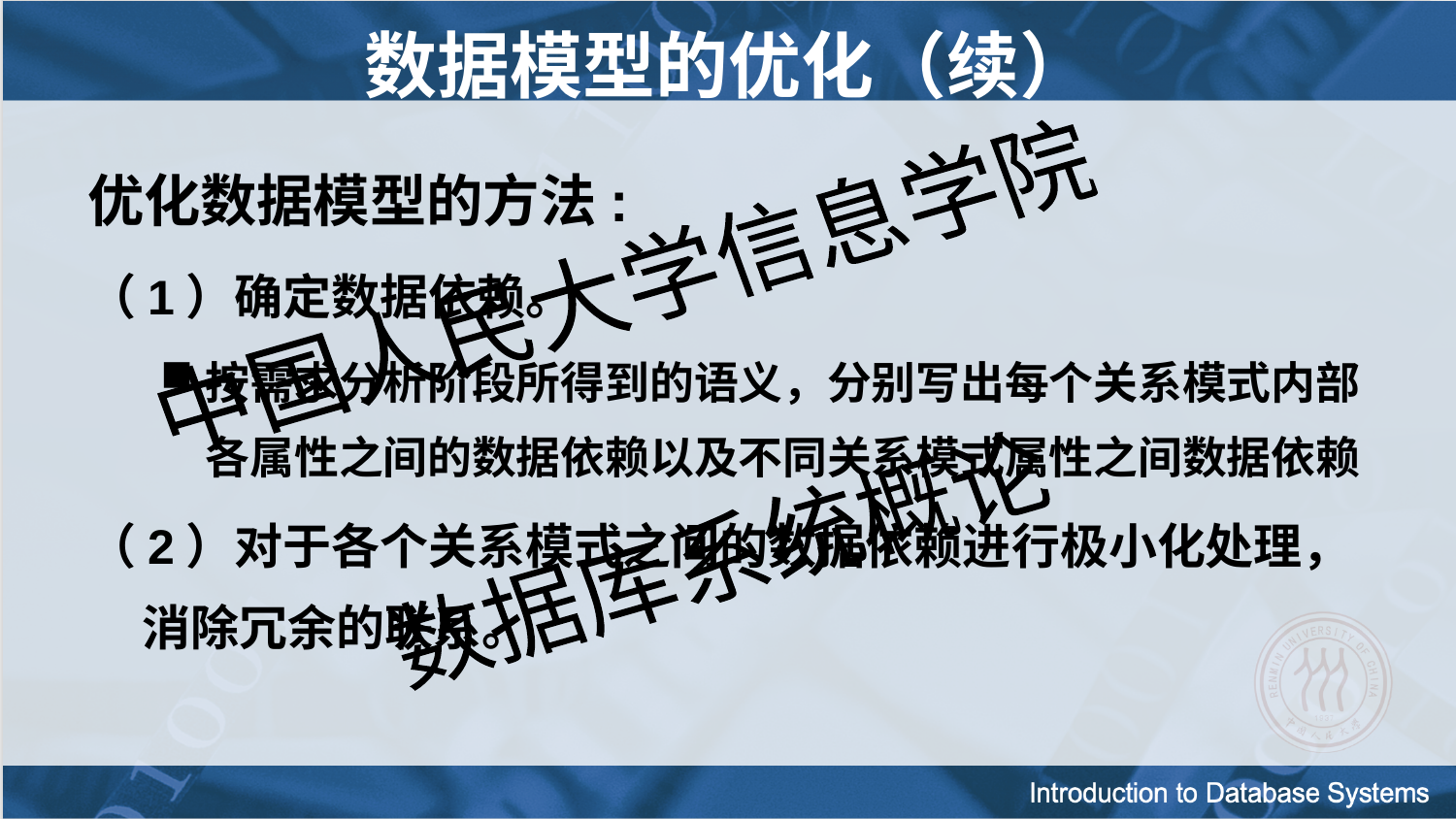

数据模型的优化（续）
优化数据模型的方法:
（1）确定数据依赖。
按需求分析阶段所得到的语义，分别写出每个关系模式内部各属性之间的数据依赖以及不同关系模式属性之间数据依赖
（2）对于各个关系模式之间的数据依赖进行极小化处理，消除冗余的联系。